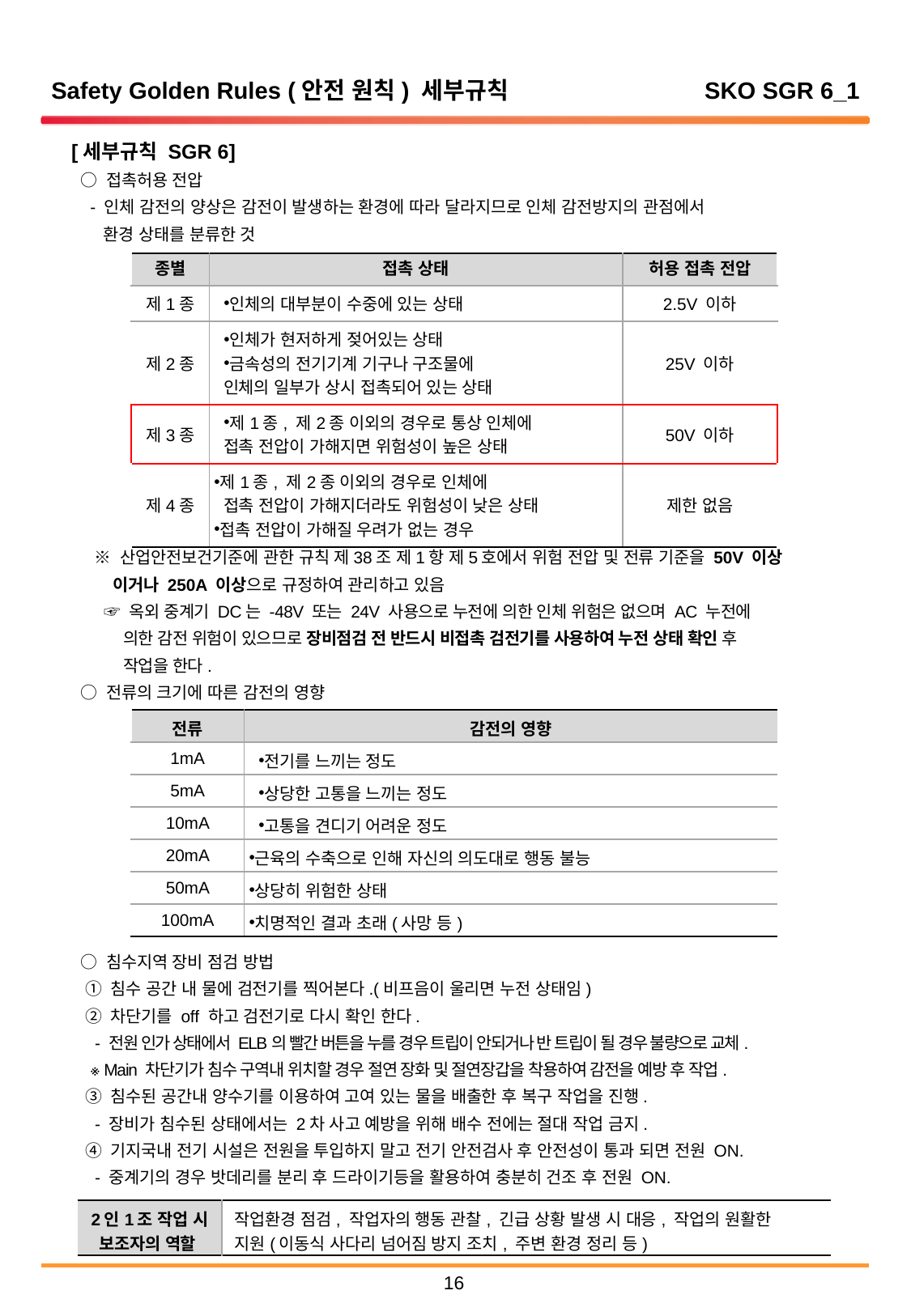

Safety Golden Rules (안전 원칙) 세부규칙
SKO SGR 6_1
[세부규칙 SGR 6]
  ○ 접촉허용 전압
    - 인체 감전의 양상은 감전이 발생하는 환경에 따라 달라지므로 인체 감전방지의 관점에서
      환경 상태를 분류한 것

     ※ 산업안전보건기준에 관한 규칙 제38조 제1항 제5호에서 위험 전압 및 전류 기준을 50V 이상
        이거나 250A 이상으로 규정하여 관리하고 있음
       ☞ 옥외 중계기 DC는 -48V 또는 24V 사용으로 누전에 의한 인체 위험은 없으며 AC 누전에
           의한 감전 위험이 있으므로 장비점검 전 반드시 비접촉 검전기를 사용하여 누전 상태 확인 후
           작업을 한다.
  ○ 전류의 크기에 따른 감전의 영향

  ○ 침수지역 장비 점검 방법
   ① 침수 공간 내 물에 검전기를 찍어본다.(비프음이 울리면 누전 상태임)
   ② 차단기를 off 하고 검전기로 다시 확인 한다.
     - 전원 인가 상태에서 ELB의 빨간 버튼을 누를 경우 트립이 안되거나 반 트립이 될 경우 불량으로 교체.
     ※ Main 차단기가 침수 구역내 위치할 경우 절연 장화 및 절연장갑을 착용하여 감전을 예방 후 작업.
   ③ 침수된 공간내 양수기를 이용하여 고여 있는 물을 배출한 후 복구 작업을 진행.
     - 장비가 침수된 상태에서는 2차 사고 예방을 위해 배수 전에는 절대 작업 금지.
   ④ 기지국내 전기 시설은 전원을 투입하지 말고 전기 안전검사 후 안전성이 통과 되면 전원 ON.
     - 중계기의 경우 밧데리를 분리 후 드라이기등을 활용하여 충분히 건조 후 전원 ON.

| 종별 | 접촉 상태 | 허용 접촉 전압 |
| --- | --- | --- |
| 제1종 | 인체의 대부분이 수중에 있는 상태 | 2.5V 이하 |
| 제2종 | 인체가 현저하게 젖어있는 상태 금속성의 전기기계 기구나 구조물에 인체의 일부가 상시 접촉되어 있는 상태 | 25V 이하 |
| 제3종 | 제1종, 제2종 이외의 경우로 통상 인체에 접촉 전압이 가해지면 위험성이 높은 상태 | 50V 이하 |
| 제4종 | 제1종, 제2종 이외의 경우로 인체에 접촉 전압이 가해지더라도 위험성이 낮은 상태 접촉 전압이 가해질 우려가 없는 경우 | 제한 없음 |
| 전류 | 감전의 영향 |
| --- | --- |
| 1mA | 전기를 느끼는 정도 |
| 5mA | 상당한 고통을 느끼는 정도 |
| 10mA | 고통을 견디기 어려운 정도 |
| 20mA | 근육의 수축으로 인해 자신의 의도대로 행동 불능 |
| 50mA | 상당히 위험한 상태 |
| 100mA | 치명적인 결과 초래(사망 등) |
| 2인1조 작업 시 보조자의 역할 | 작업환경 점검, 작업자의 행동 관찰, 긴급 상황 발생 시 대응, 작업의 원활한 지원(이동식 사다리 넘어짐 방지 조치, 주변 환경 정리 등) |
| --- | --- |
16